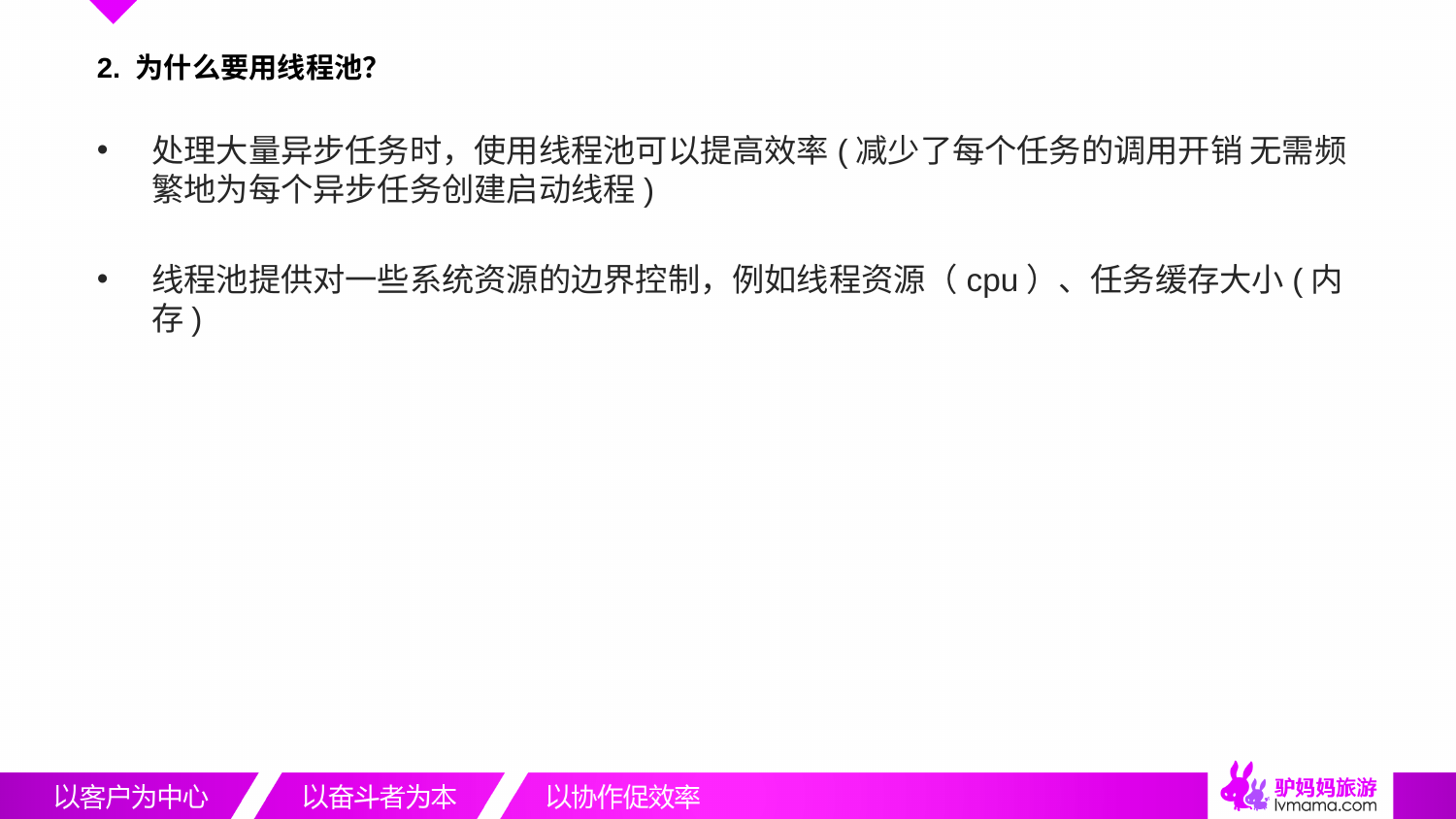

# 2. 为什么要用线程池？
处理大量异步任务时，使用线程池可以提高效率(减少了每个任务的调用开销 无需频繁地为每个异步任务创建启动线程)

线程池提供对一些系统资源的边界控制，例如线程资源（cpu）、任务缓存大小(内存)